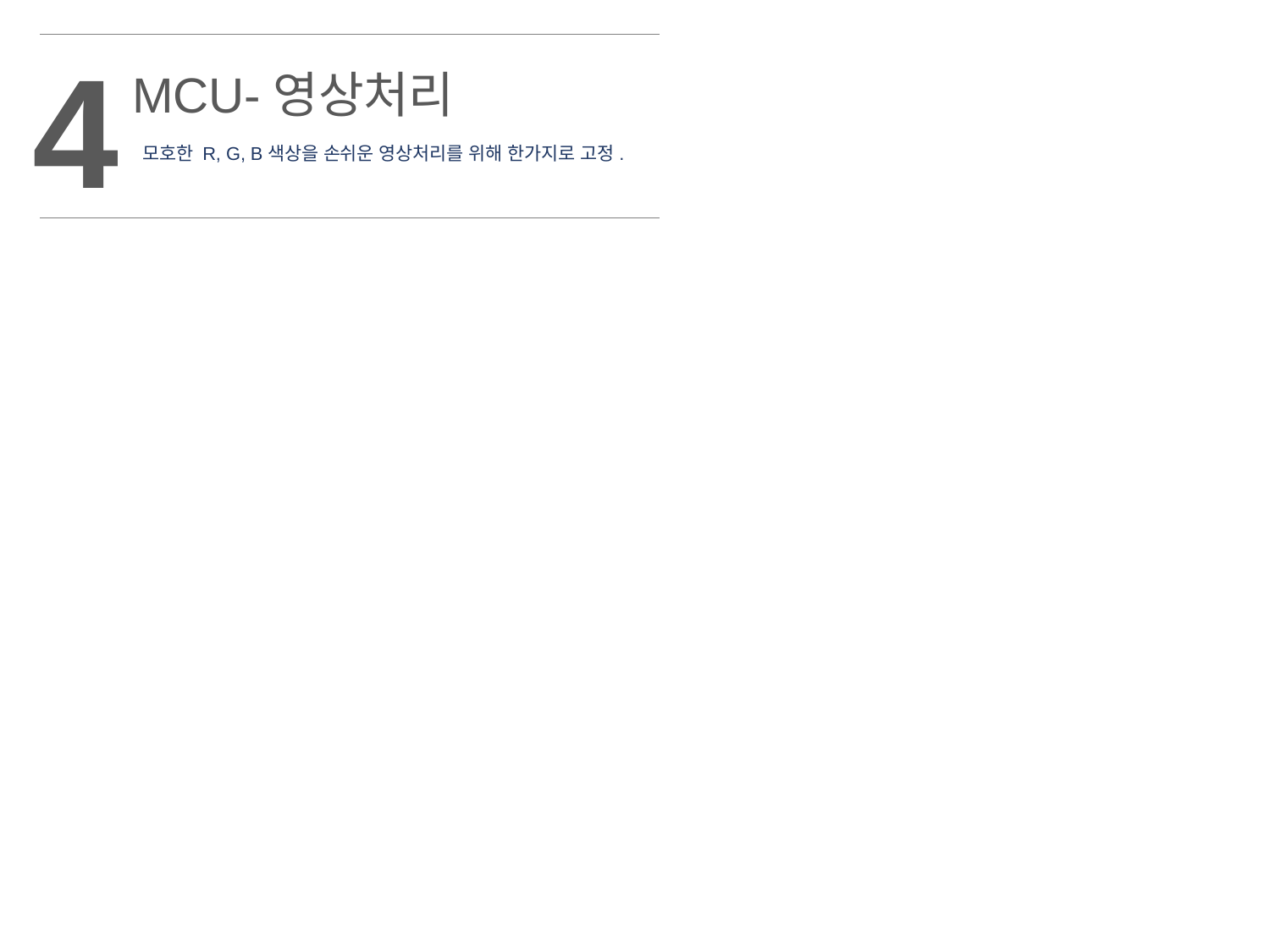

4
MCU-영상처리
모호한 R, G, B색상을 손쉬운 영상처리를 위해 한가지로 고정.